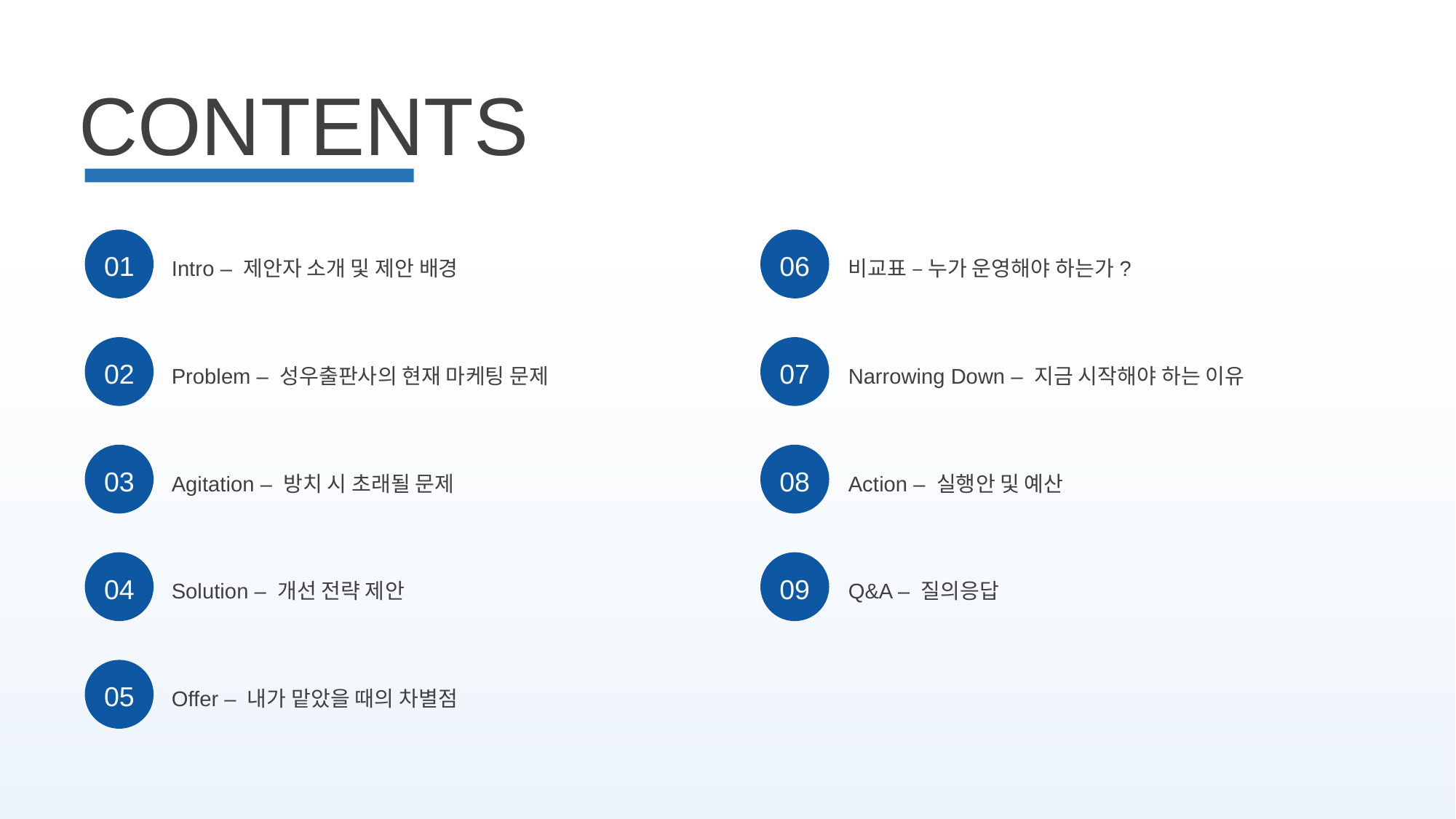

CONTENTS
Intro – 제안자 소개 및 제안 배경
비교표 – 누가 운영해야 하는가?
01
06
Problem – 성우출판사의 현재 마케팅 문제
Narrowing Down – 지금 시작해야 하는 이유
02
07
Agitation – 방치 시 초래될 문제
Action – 실행안 및 예산
03
08
Solution – 개선 전략 제안
Q&A – 질의응답
04
09
Offer – 내가 맡았을 때의 차별점
05